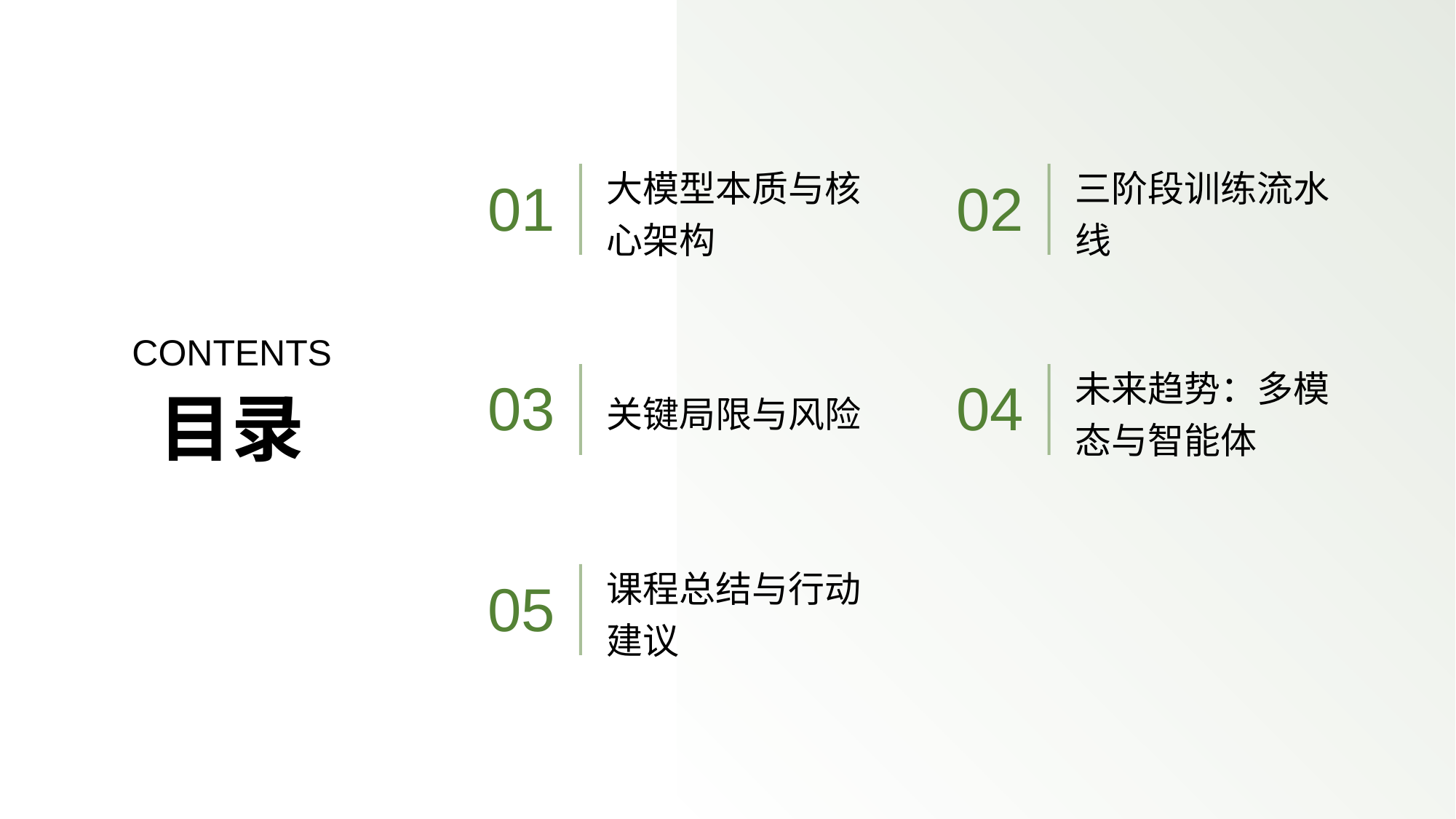

大模型本质与核心架构
三阶段训练流水线

01
02
CONTENTS
关键局限与风险
未来趋势：多模态与智能体

03
04
目录
课程总结与行动建议

05